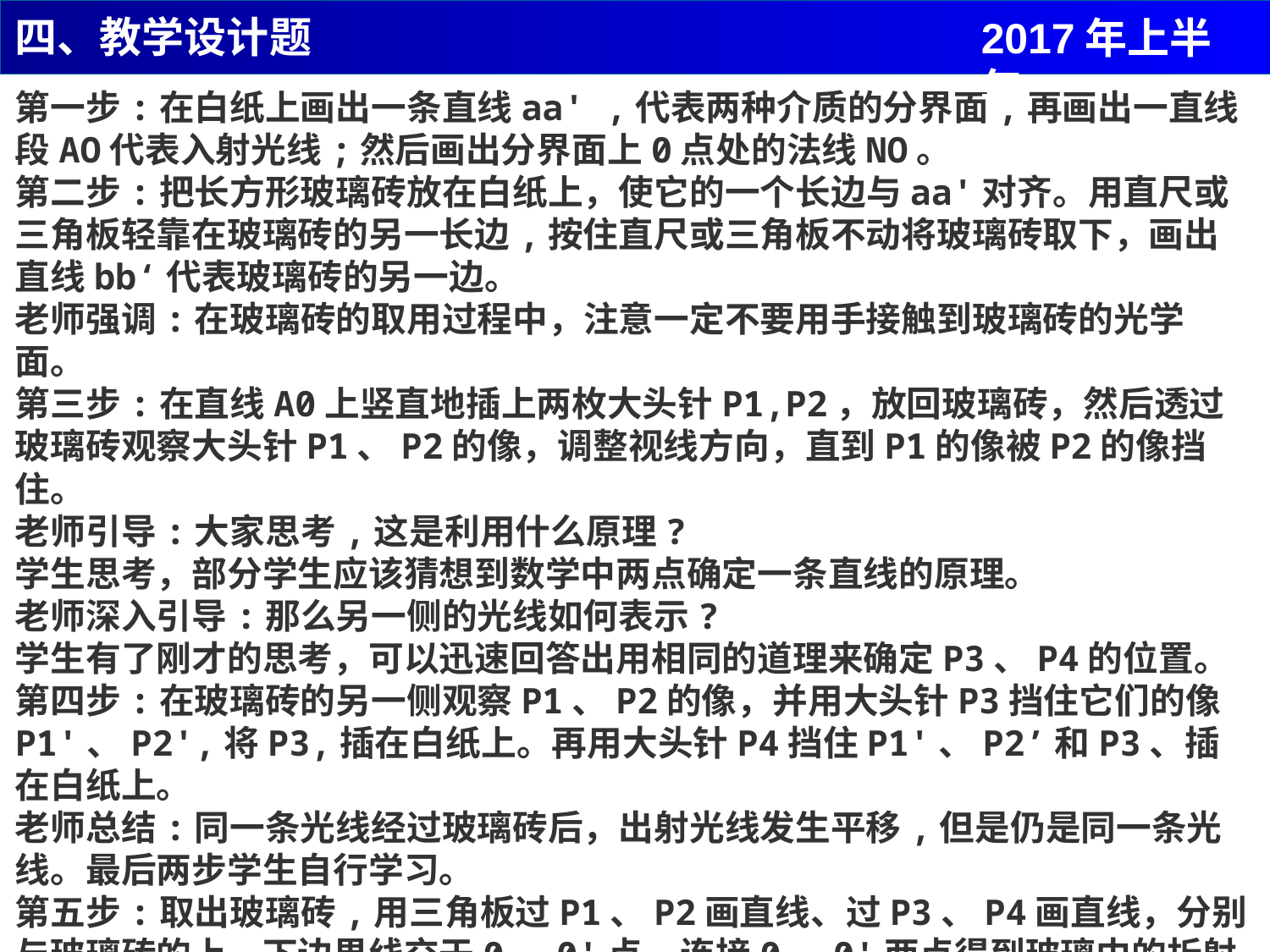

四、教学设计题
2017年上半年
第一步:在白纸上画出一条直线aa' ,代表两种介质的分界面,再画出一直线段AO代表入射光线;然后画出分界面上0点处的法线NO。
第二步:把长方形玻璃砖放在白纸上，使它的一个长边与aa'对齐。用直尺或三角板轻靠在玻璃砖的另一长边,按住直尺或三角板不动将玻璃砖取下，画出直线bb‘代表玻璃砖的另一边。
老师强调:在玻璃砖的取用过程中，注意一定不要用手接触到玻璃砖的光学面。
第三步:在直线A0上竖直地插上两枚大头针P1,P2，放回玻璃砖，然后透过玻璃砖观察大头针P1、P2的像，调整视线方向，直到P1的像被P2的像挡住。
老师引导:大家思考,这是利用什么原理?
学生思考，部分学生应该猜想到数学中两点确定一条直线的原理。
老师深入引导:那么另一侧的光线如何表示?
学生有了刚才的思考，可以迅速回答出用相同的道理来确定P3、P4的位置。
第四步:在玻璃砖的另一侧观察P1、P2的像，并用大头针P3挡住它们的像P1'、P2',将P3,插在白纸上。再用大头针P4挡住P1'、P2’和P3、插在白纸上。
老师总结:同一条光线经过玻璃砖后，出射光线发生平移,但是仍是同一条光线。最后两步学生自行学习。
第五步:取出玻璃砖,用三角板过P1、P2画直线、过P3、P4画直线，分别与玻璃砖的上、下边界线交于0、0'点,连接0、0'两点得到玻璃中的折射光线00'。
第六步:量出入射角和折射角,用折射定律计算玻璃的折射率。